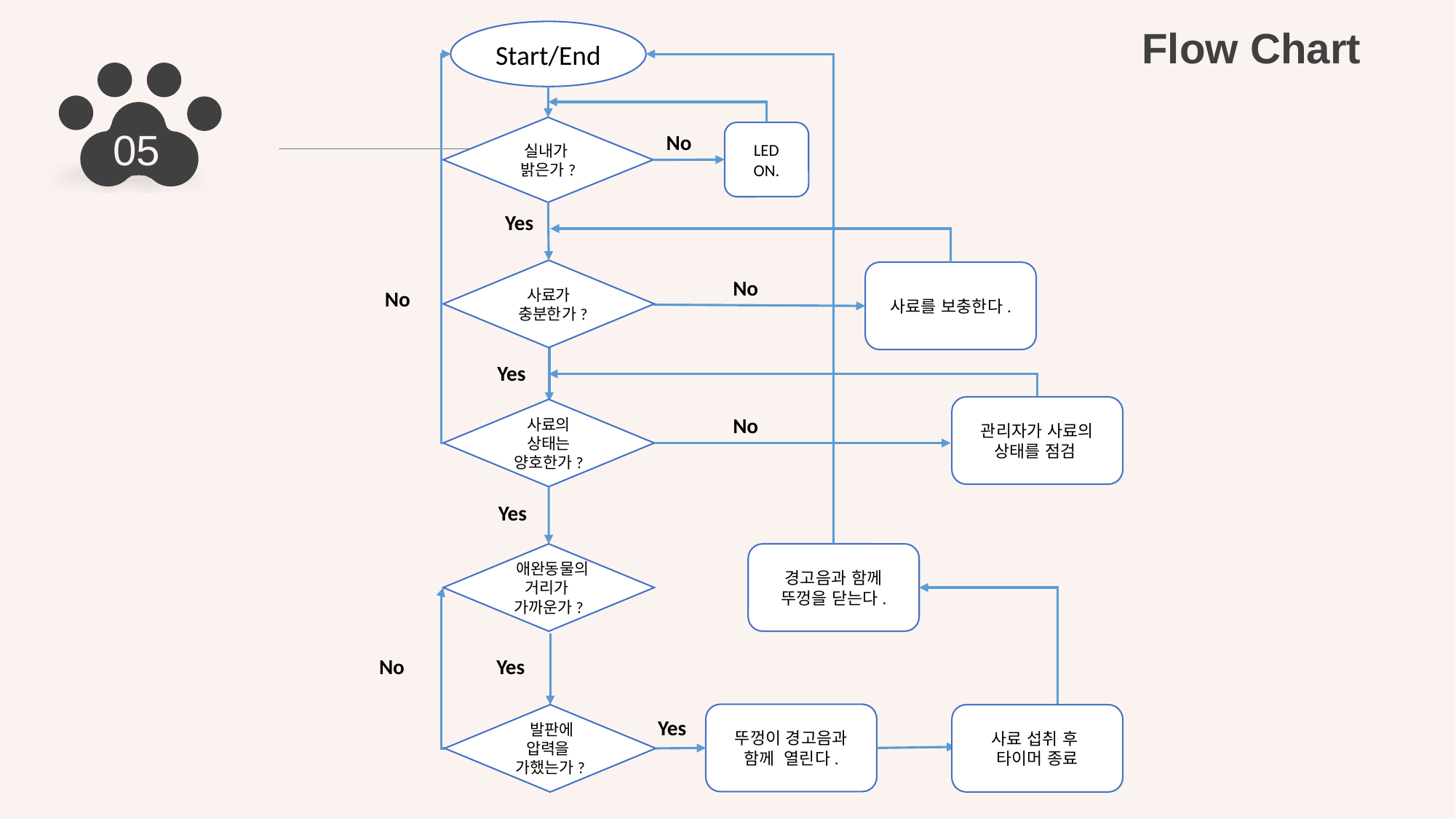

Start/End
# Flow Chart
실내가
밝은가?
LED ON.
05
No
Yes
사료가
 충분한가?
사료를 보충한다.
No
No
Yes
관리자가 사료의 상태를 점검
사료의 상태는 양호한가?
No
Yes
경고음과 함께 뚜껑을 닫는다.
 애완동물의 거리가
가까운가?
No
Yes
뚜껑이 경고음과 함께  열린다.
 발판에
압력을
가했는가?
사료 섭취 후
타이머 종료
Yes